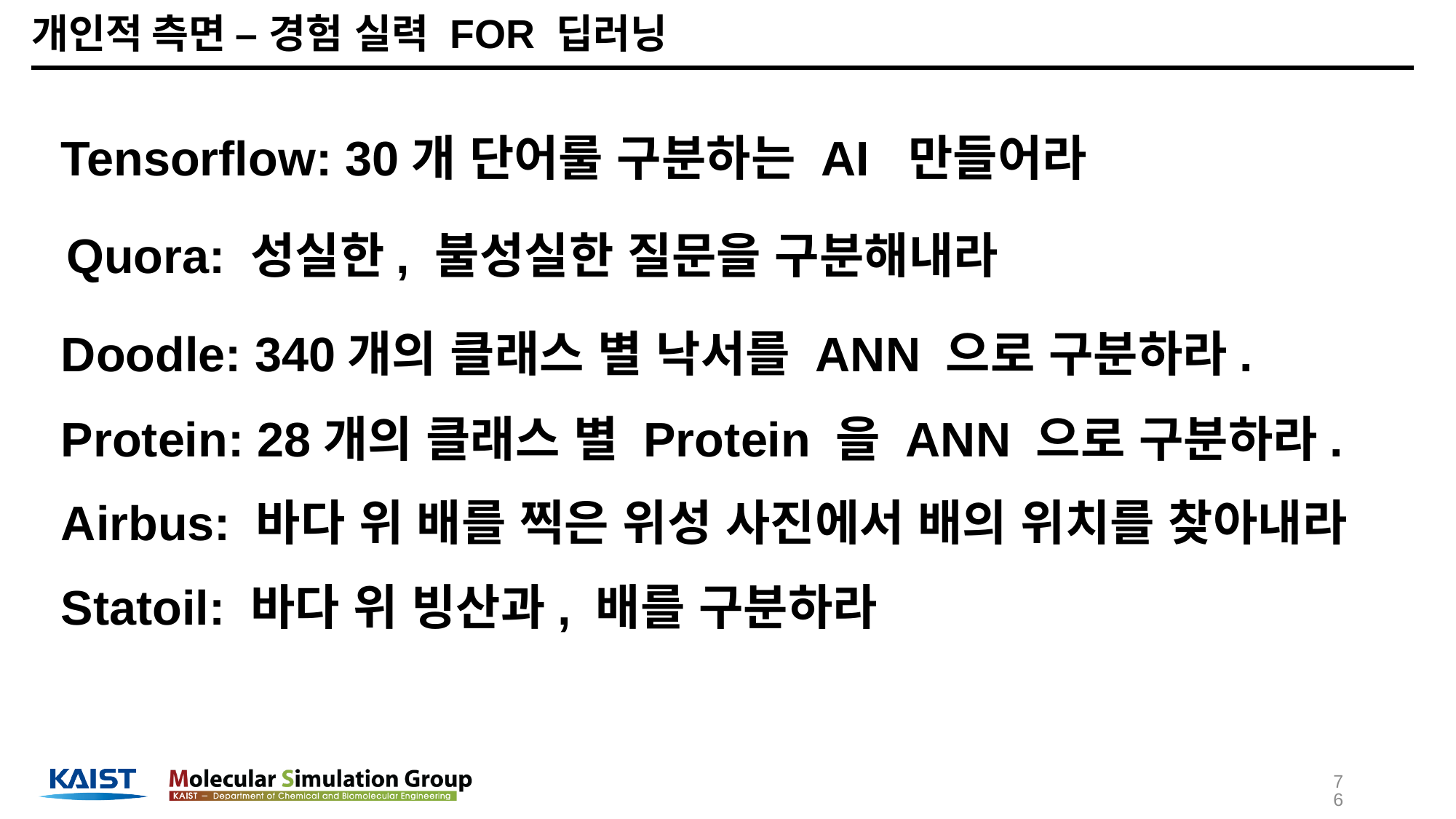

# 개인적 측면 – 경험 실력 FOR 딥러닝

Tensorflow: 30개 단어룰 구분하는 AI  만들어라
Quora: 성실한, 불성실한 질문을 구분해내라
Doodle: 340개의 클래스 별 낙서를 ANN 으로 구분하라.
Protein: 28개의 클래스 별 Protein 을 ANN 으로 구분하라.
Airbus: 바다 위 배를 찍은 위성 사진에서 배의 위치를 찾아내라
Statoil: 바다 위 빙산과, 배를 구분하라
76